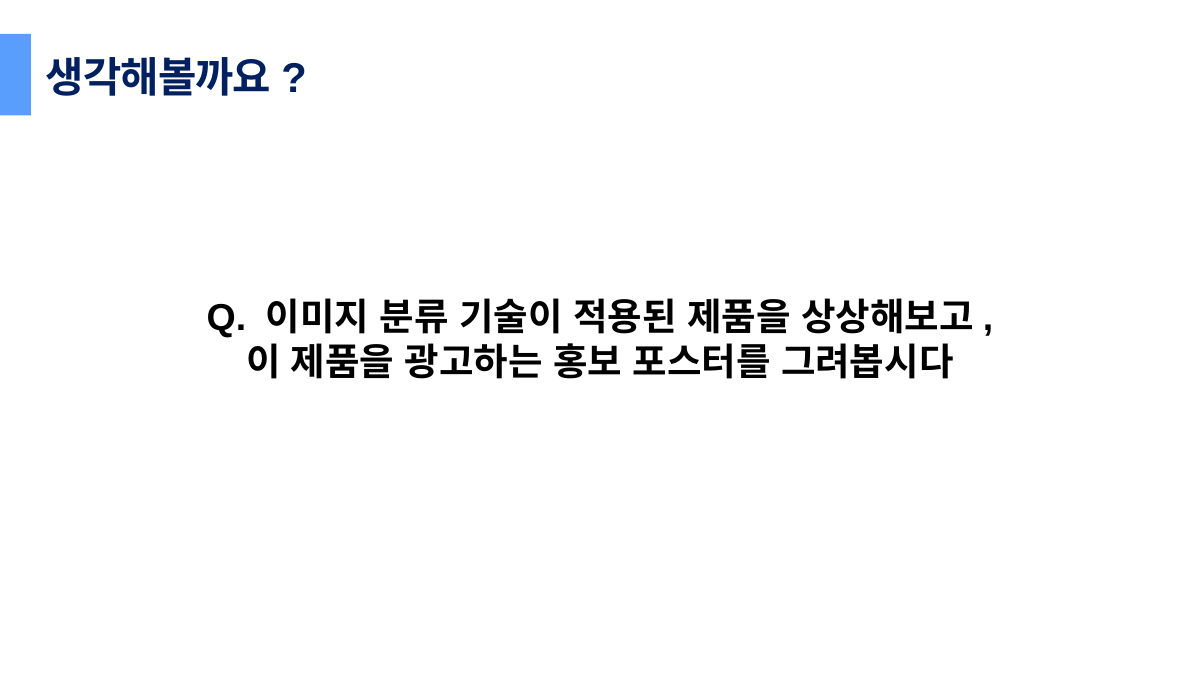

생각해볼까요?
Q. 이미지 분류 기술이 적용된 제품을 상상해보고,
이 제품을 광고하는 홍보 포스터를 그려봅시다